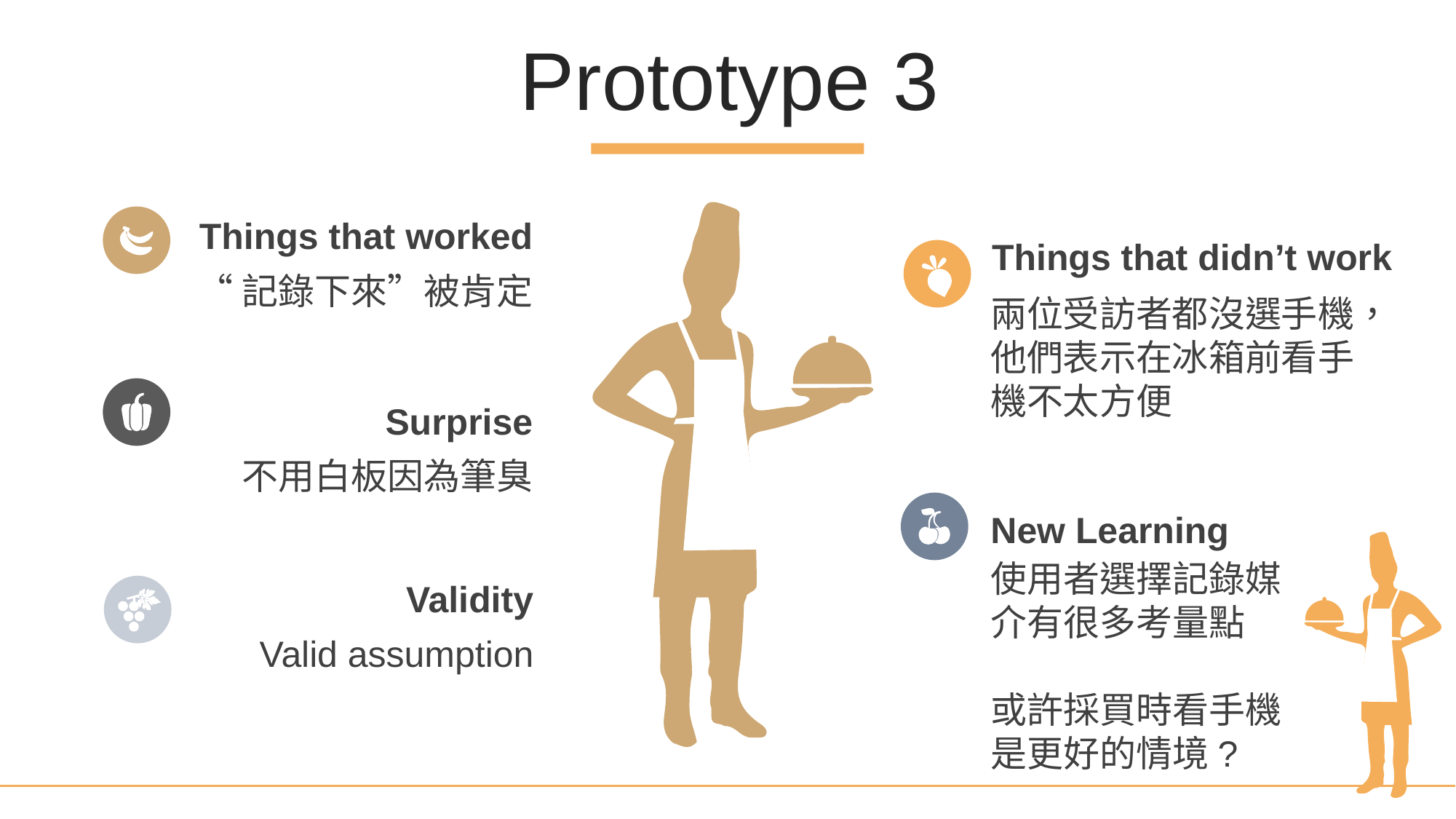

Prototype 3

Things that worked
“記錄下來”被肯定
Things that didn’t work
兩位受訪者都沒選手機，他們表示在冰箱前看手機不太方便

Surprise
不用白板因為筆臭

New Learning
使用者選擇記錄媒介有很多考量點

或許採買時看手機是更好的情境?
Validity
Valid assumption